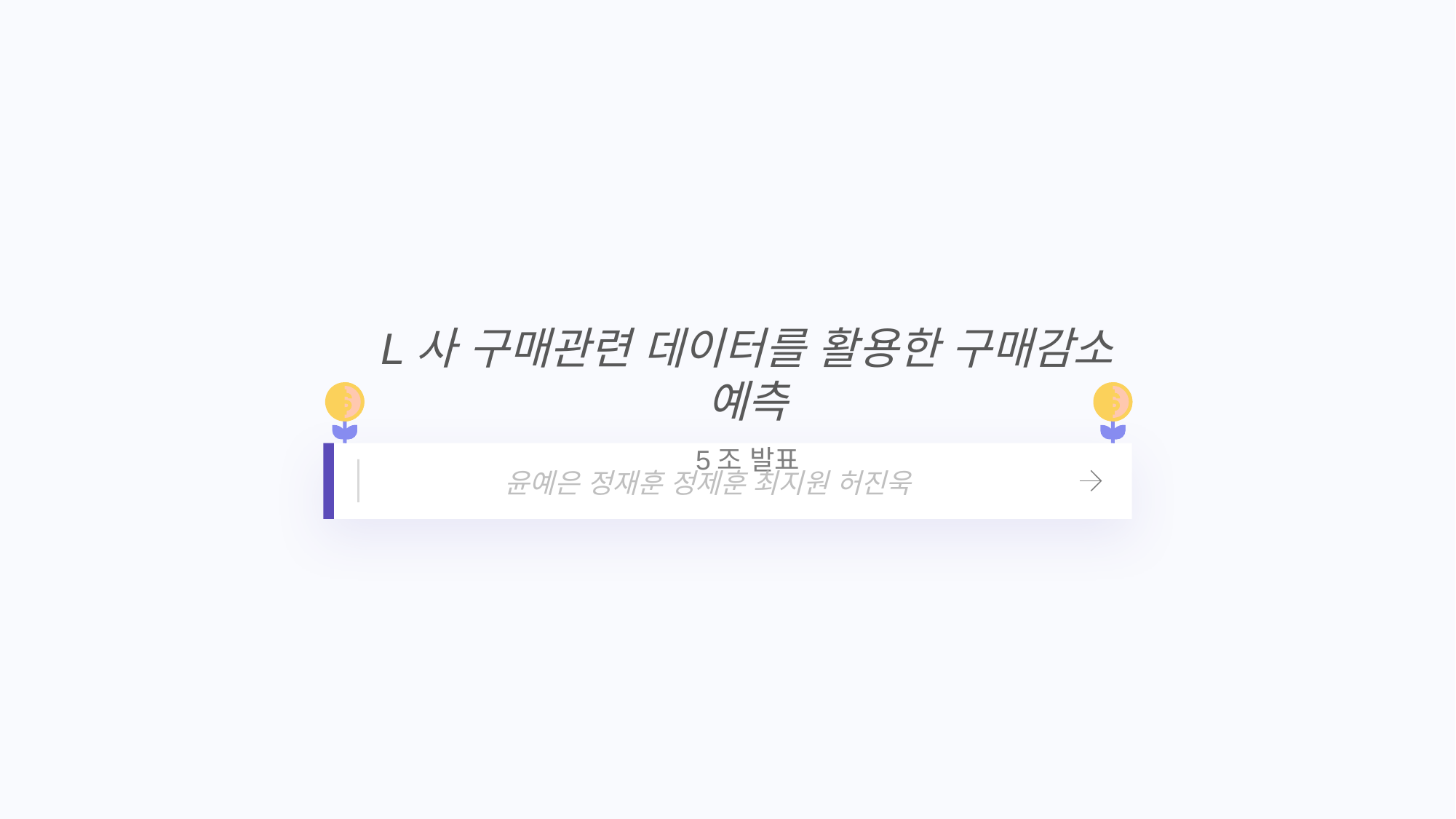

L사 구매관련 데이터를 활용한 구매감소 예측
5조 발표

윤예은 정재훈 정제훈 최지원 허진욱